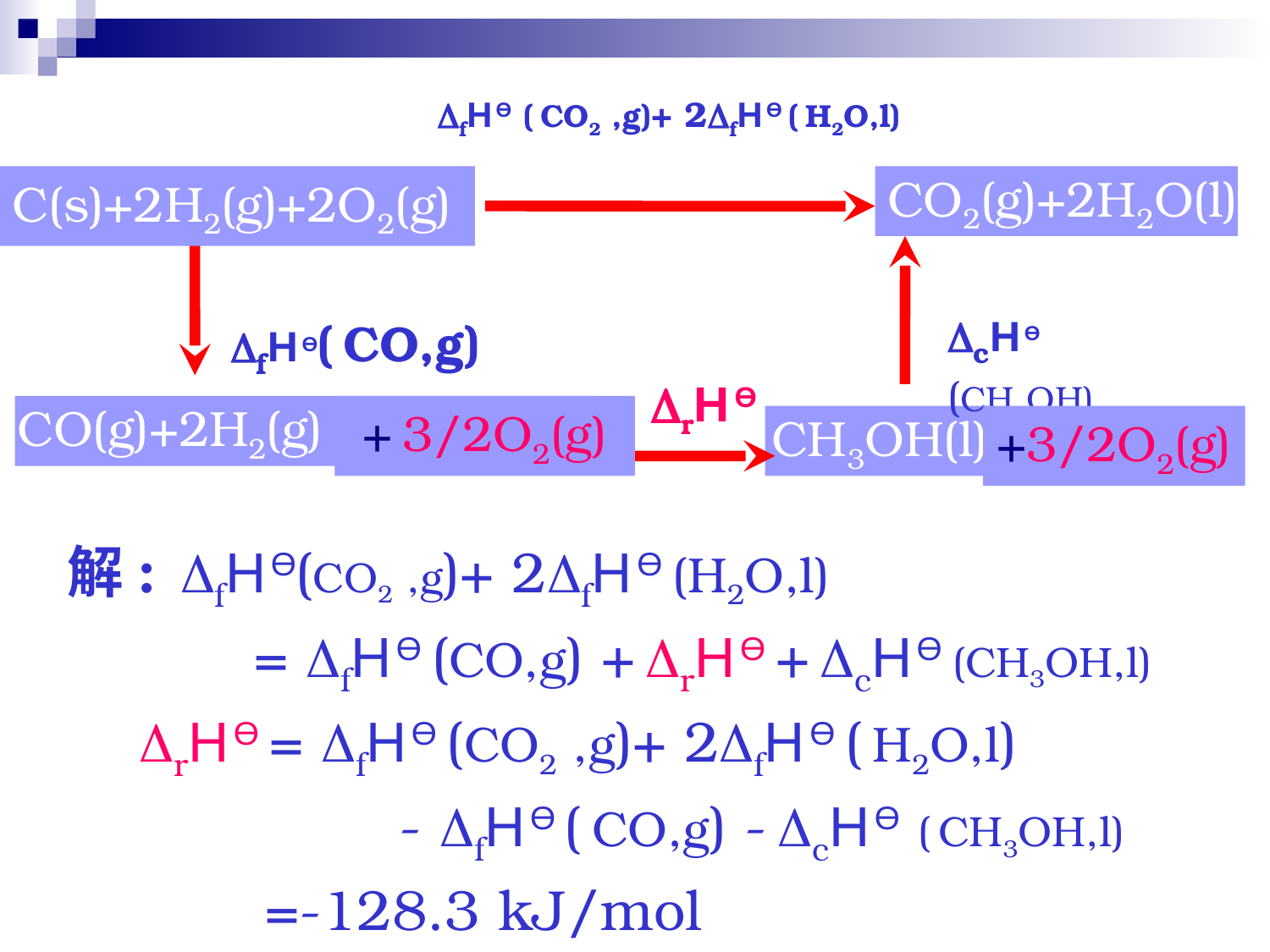

ΔfHӨ ( CO2 ,g)+ 2ΔfHӨ ( H2O,l)
C(s)+2H2(g)+2O2(g)
CO2(g)+2H2O(l)

ΔcHӨ (CH3OH)
ΔfHӨ( CO,g)
ΔrHӨ
CO(g)+2H2(g)
+ 3/2O2(g)
CH3OH(l)
+3/2O2(g)

解: ΔfHӨ(CO2 ,g)+ 2ΔfHӨ (H2O,l)
                  = ΔfHӨ (CO,g) + ΔrHӨ + ΔcHӨ (CH3OH,l)
    ΔrHӨ = ΔfHӨ (CO2 ,g)+ 2ΔfHӨ ( H2O,l)
                                - ΔfHӨ ( CO,g) - ΔcHӨ ( CH3OH,l)
           =-128.3 kJ/mol